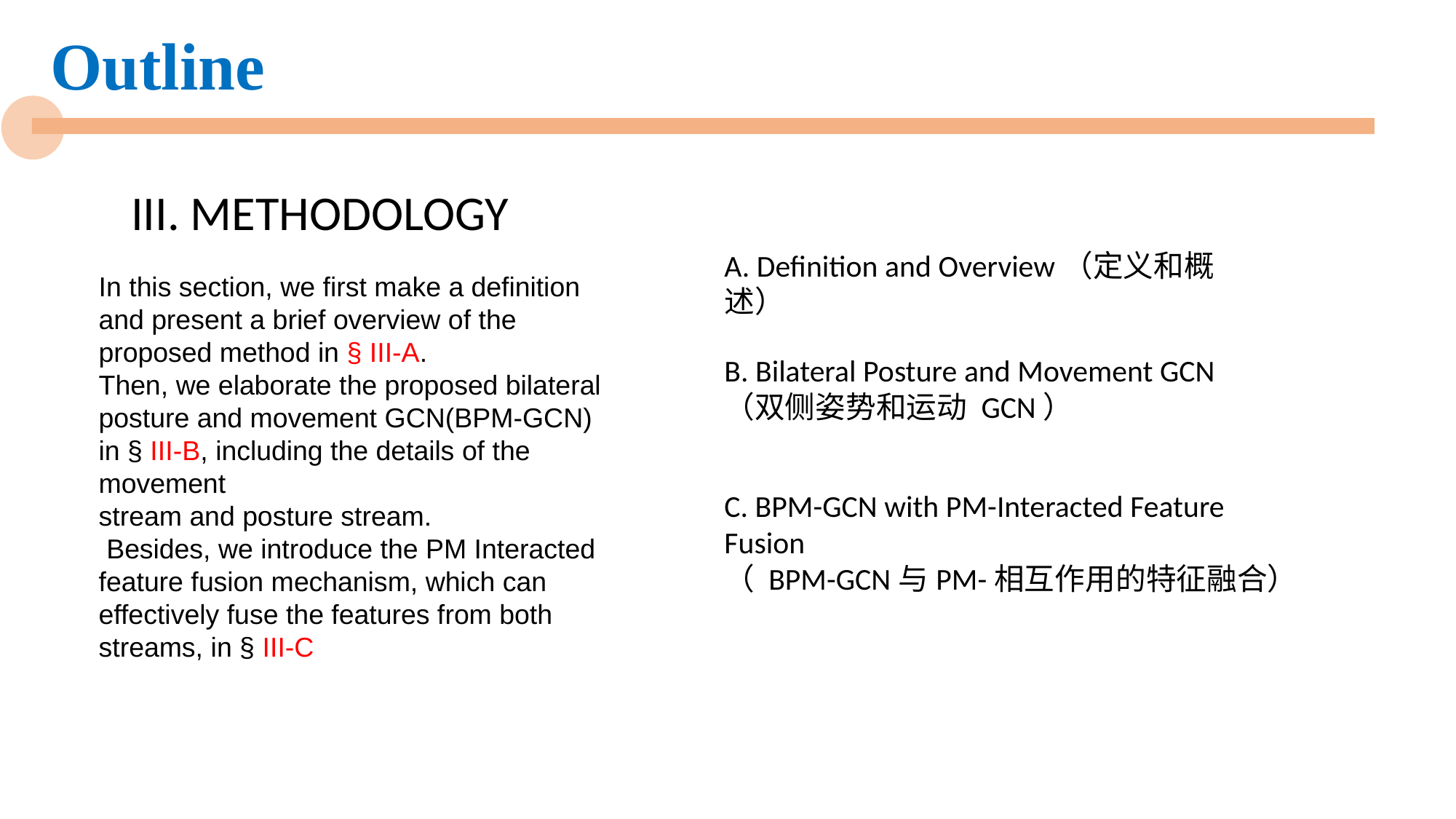

Outline

III. METHODOLOGY
A. Definition and Overview（定义和概述）
In this section, we first make a definition and present a brief overview of the proposed method in § III-A.
Then, we elaborate the proposed bilateral posture and movement GCN(BPM-GCN) in § III-B, including the details of the movement
stream and posture stream.
 Besides, we introduce the PM Interacted feature fusion mechanism, which can effectively fuse the features from both streams, in § III-C
B. Bilateral Posture and Movement GCN
（双侧姿势和运动 GCN）
C. BPM-GCN with PM-Interacted Feature Fusion
（ BPM-GCN与PM-相互作用的特征融合）
27